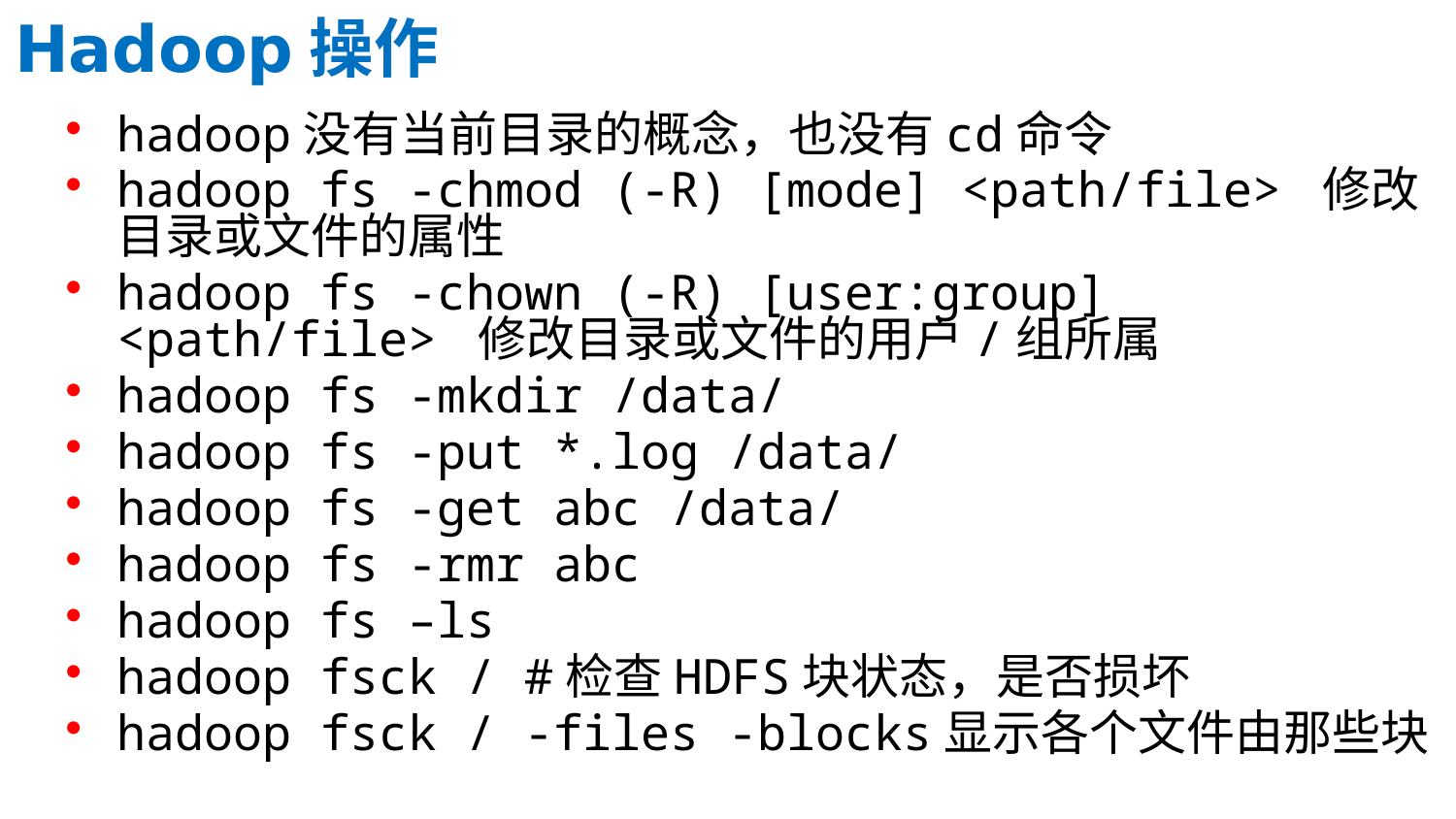

Hadoop操作
hadoop没有当前目录的概念，也没有cd命令
hadoop fs -chmod (-R) [mode] <path/file> 修改目录或文件的属性
hadoop fs -chown (-R) [user:group] <path/file> 修改目录或文件的用户/组所属
hadoop fs -mkdir /data/
hadoop fs -put *.log /data/
hadoop fs -get abc /data/
hadoop fs -rmr abc
hadoop fs –ls
hadoop fsck / #检查HDFS块状态，是否损坏
hadoop fsck / -files -blocks显示各个文件由那些块